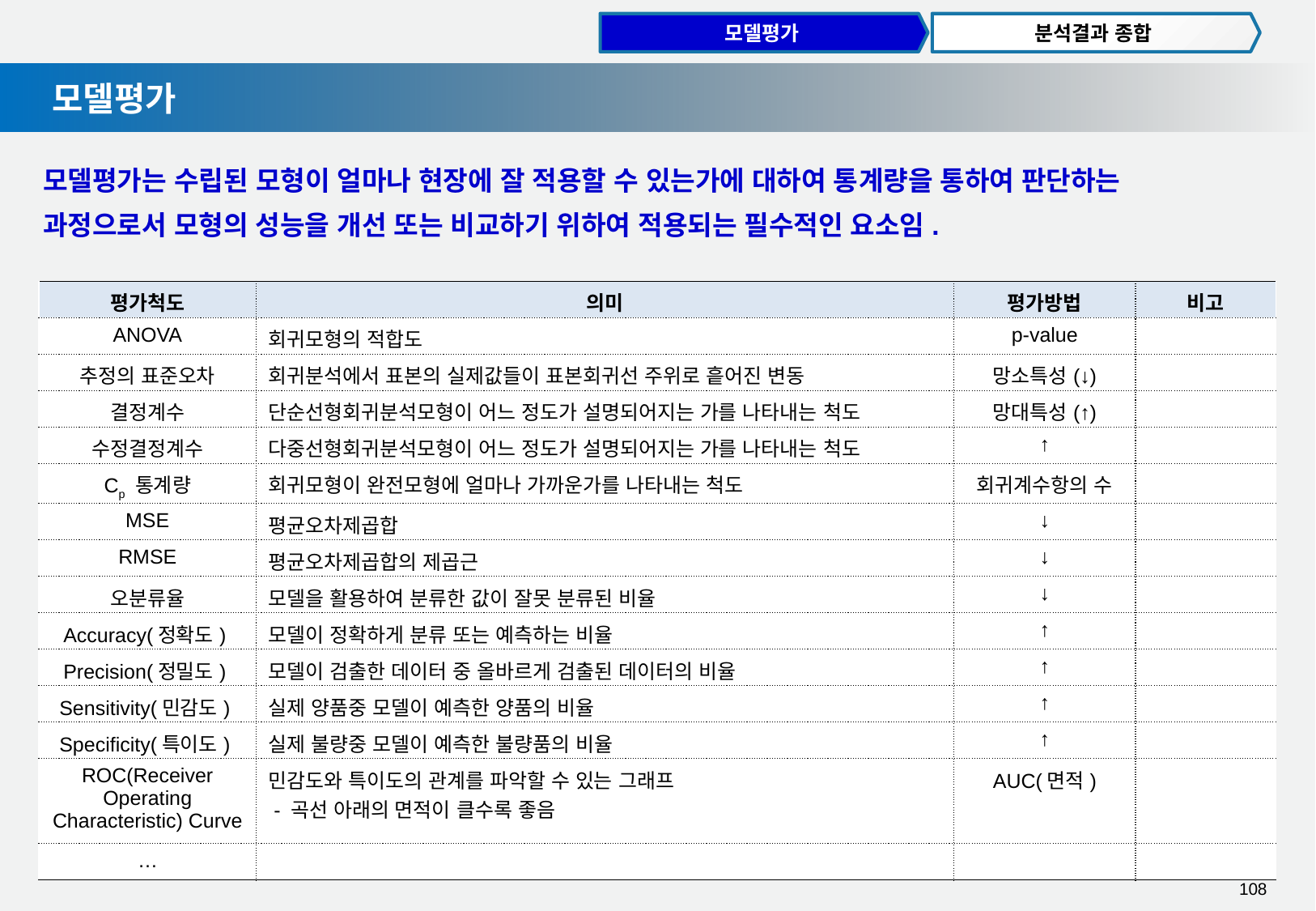

모델평가
분석결과 종합

모델평가
모델평가는 수립된 모형이 얼마나 현장에 잘 적용할 수 있는가에 대하여 통계량을 통하여 판단하는
과정으로서 모형의 성능을 개선 또는 비교하기 위하여 적용되는 필수적인 요소임.
| 평가척도 | 의미 | 평가방법 | 비고 |
| --- | --- | --- | --- |
| ANOVA | 회귀모형의 적합도 | p-value |  |
| 추정의 표준오차 | 회귀분석에서 표본의 실제값들이 표본회귀선 주위로 흩어진 변동 | 망소특성(↓) |  |
| 결정계수 | 단순선형회귀분석모형이 어느 정도가 설명되어지는 가를 나타내는 척도 | 망대특성(↑) |  |
| 수정결정계수 | 다중선형회귀분석모형이 어느 정도가 설명되어지는 가를 나타내는 척도 | ↑ |  |
| Cp 통계량 | 회귀모형이 완전모형에 얼마나 가까운가를 나타내는 척도 | 회귀계수항의 수 |  |
| MSE | 평균오차제곱합 | ↓ |  |
| RMSE | 평균오차제곱합의 제곱근 | ↓ |  |
| 오분류율 | 모델을 활용하여 분류한 값이 잘못 분류된 비율 | ↓ |  |
| Accuracy(정확도) | 모델이 정확하게 분류 또는 예측하는 비율 | ↑ |  |
| Precision(정밀도) | 모델이 검출한 데이터 중 올바르게 검출된 데이터의 비율 | ↑ |  |
| Sensitivity(민감도) | 실제 양품중 모델이 예측한 양품의 비율 | ↑ |  |
| Specificity(특이도) | 실제 불량중 모델이 예측한 불량품의 비율 | ↑ |  |
| ROC(Receiver Operating Characteristic) Curve | 민감도와 특이도의 관계를 파악할 수 있는 그래프 - 곡선 아래의 면적이 클수록 좋음 | AUC(면적) |  |
| … |  |  |  |
108